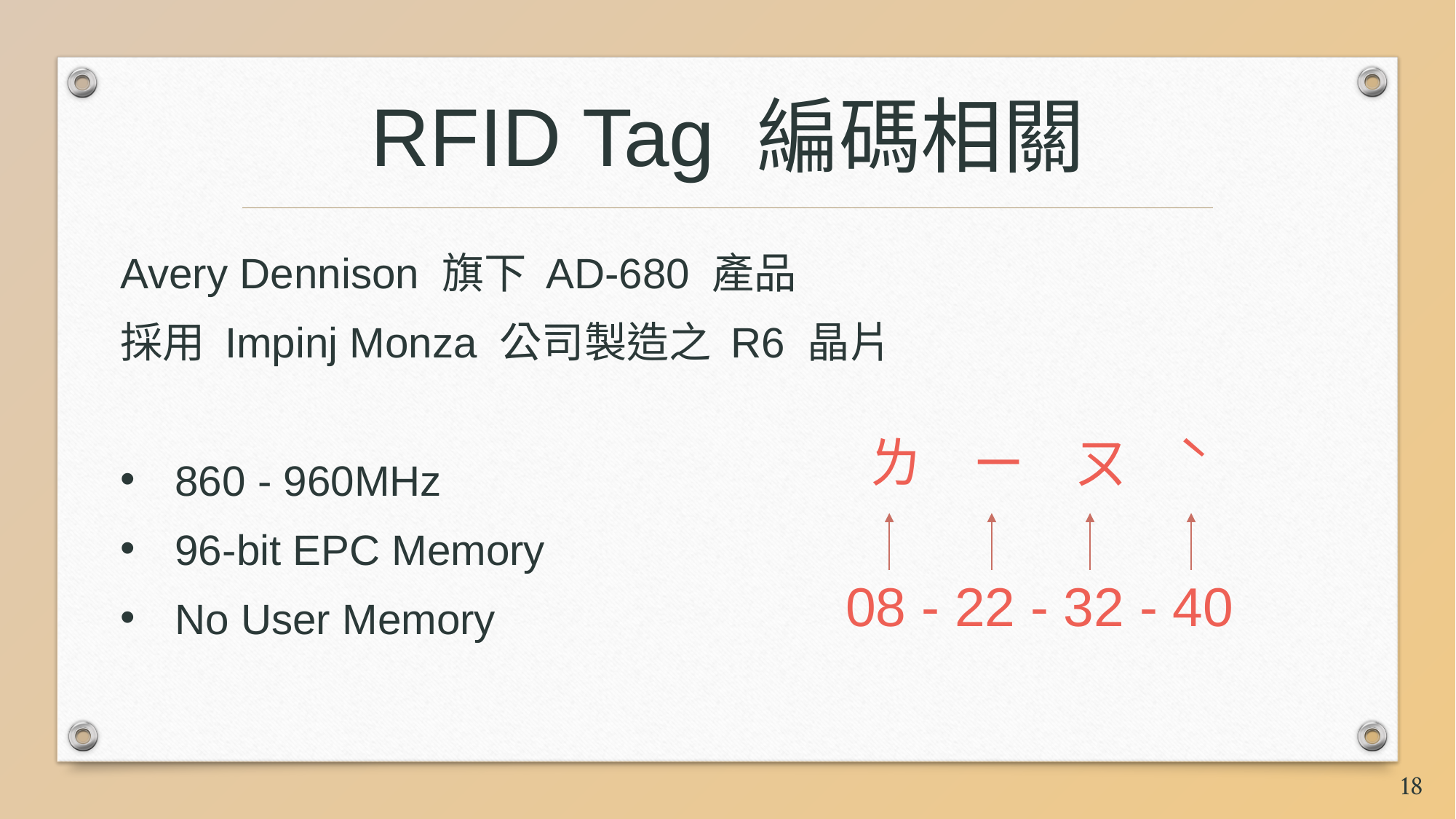

RFID Tag 編碼相關
Avery Dennison 旗下 AD-680 產品
採用 Impinj Monza 公司製造之 R6 晶片

860 - 960MHz
96-bit EPC Memory
No User Memory

ㄌ    ㄧ    ㄡ    ˋ
08 - 22 - 32 - 40
18